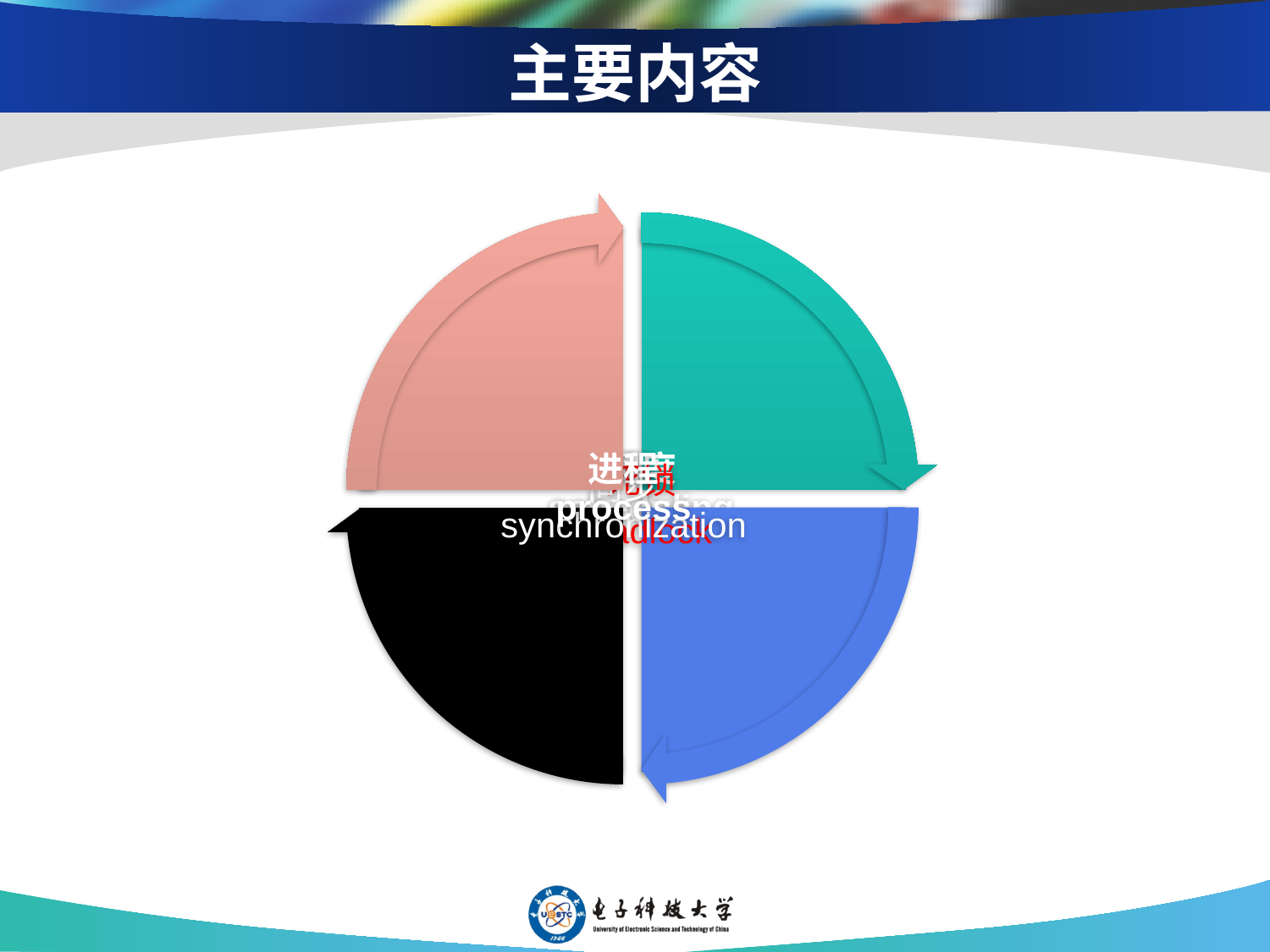

# 主要内容
调度
scheduling
死锁
deadlock
同步
synchronization
进程
process